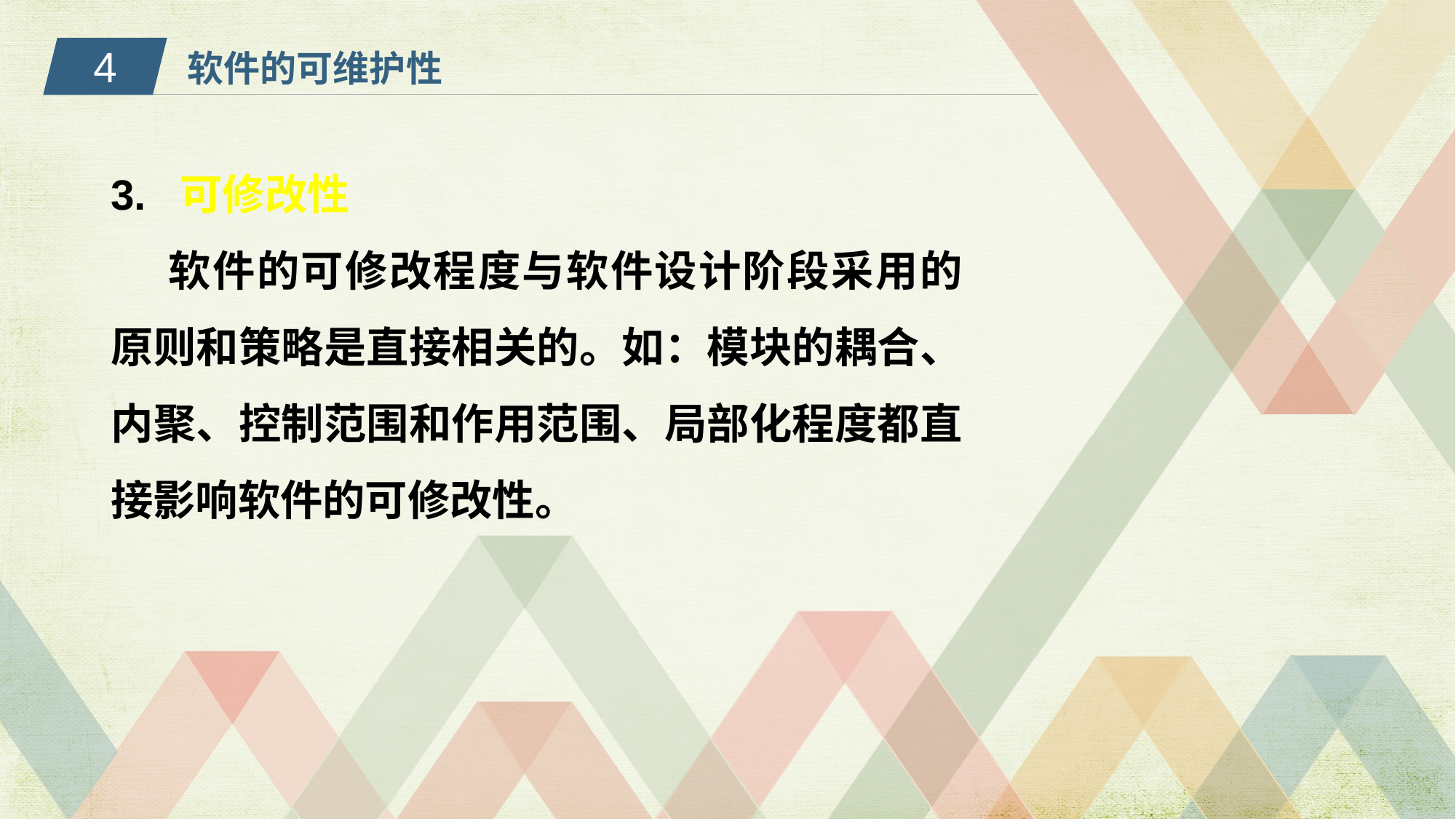

4

软件的可维护性

3.  可修改性
    软件的可修改程度与软件设计阶段采用的原则和策略是直接相关的。如：模块的耦合、内聚、控制范围和作用范围、局部化程度都直接影响软件的可修改性。